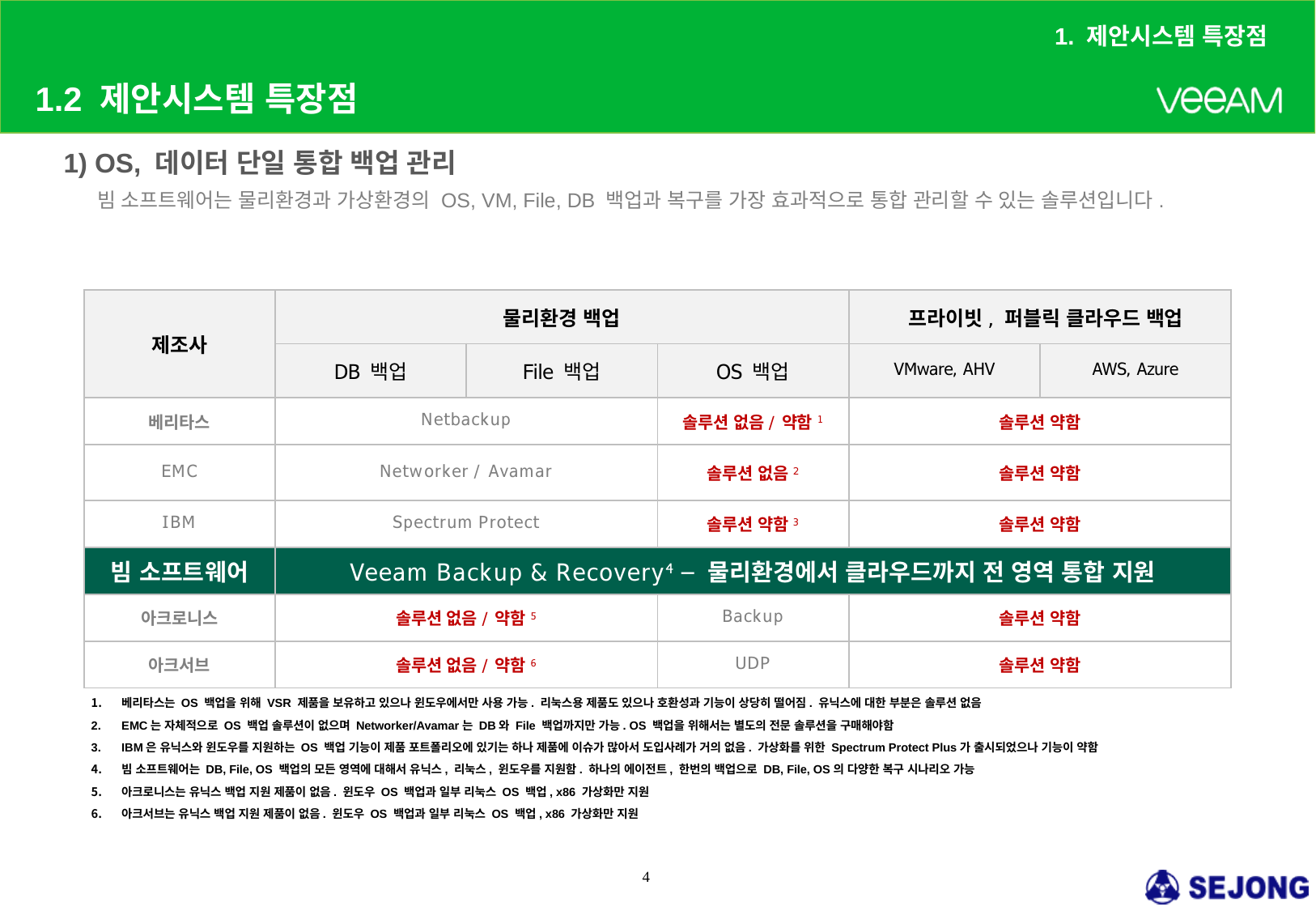

1. 제안시스템 특장점
1.2 제안시스템 특장점
1) OS, 데이터 단일 통합 백업 관리
빔 소프트웨어는 물리환경과 가상환경의 OS, VM, File, DB 백업과 복구를 가장 효과적으로 통합 관리할 수 있는 솔루션입니다.
| 제조사 | 물리환경 백업 |  |  | 프라이빗, 퍼블릭 클라우드 백업 |  |
| --- | --- | --- | --- | --- | --- |
|  | DB 백업 | File 백업 | OS 백업 | VMware, AHV | AWS, Azure |
| 베리타스 | Netbackup |  | 솔루션 없음/약함1 | 솔루션 약함 |  |
| EMC | Networker / Avamar |  | 솔루션 없음2 | 솔루션 약함 |  |
| IBM | Spectrum Protect |  | 솔루션 약함3 | 솔루션 약함 |  |
| 빔 소프트웨어 | Veeam Backup & Recovery4 – 물리환경에서 클라우드까지 전 영역 통합 지원 |  |  |  |  |
| 아크로니스 | 솔루션 없음/약함5 |  | Backup | 솔루션 약함 |  |
| 아크서브 | 솔루션 없음/약함6 |  | UDP | 솔루션 약함 |  |
베리타스는 OS 백업을 위해 VSR 제품을 보유하고 있으나 윈도우에서만 사용 가능. 리눅스용 제품도 있으나 호환성과 기능이 상당히 떨어짐. 유닉스에 대한 부분은 솔루션 없음
EMC는 자체적으로 OS 백업 솔루션이 없으며 Networker/Avamar는 DB와 File 백업까지만 가능. OS 백업을 위해서는 별도의 전문 솔루션을 구매해야함
IBM은 유닉스와 윈도우를 지원하는 OS 백업 기능이 제품 포트폴리오에 있기는 하나 제품에 이슈가 많아서 도입사례가 거의 없음. 가상화를 위한 Spectrum Protect Plus가 출시되었으나 기능이 약함
빔 소프트웨어는 DB, File, OS 백업의 모든 영역에 대해서 유닉스, 리눅스, 윈도우를 지원함. 하나의 에이전트, 한번의 백업으로 DB, File, OS의 다양한 복구 시나리오 가능
아크로니스는 유닉스 백업 지원 제품이 없음. 윈도우 OS 백업과 일부 리눅스 OS 백업, x86 가상화만 지원
아크서브는 유닉스 백업 지원 제품이 없음. 윈도우 OS 백업과 일부 리눅스 OS 백업, x86 가상화만 지원
4